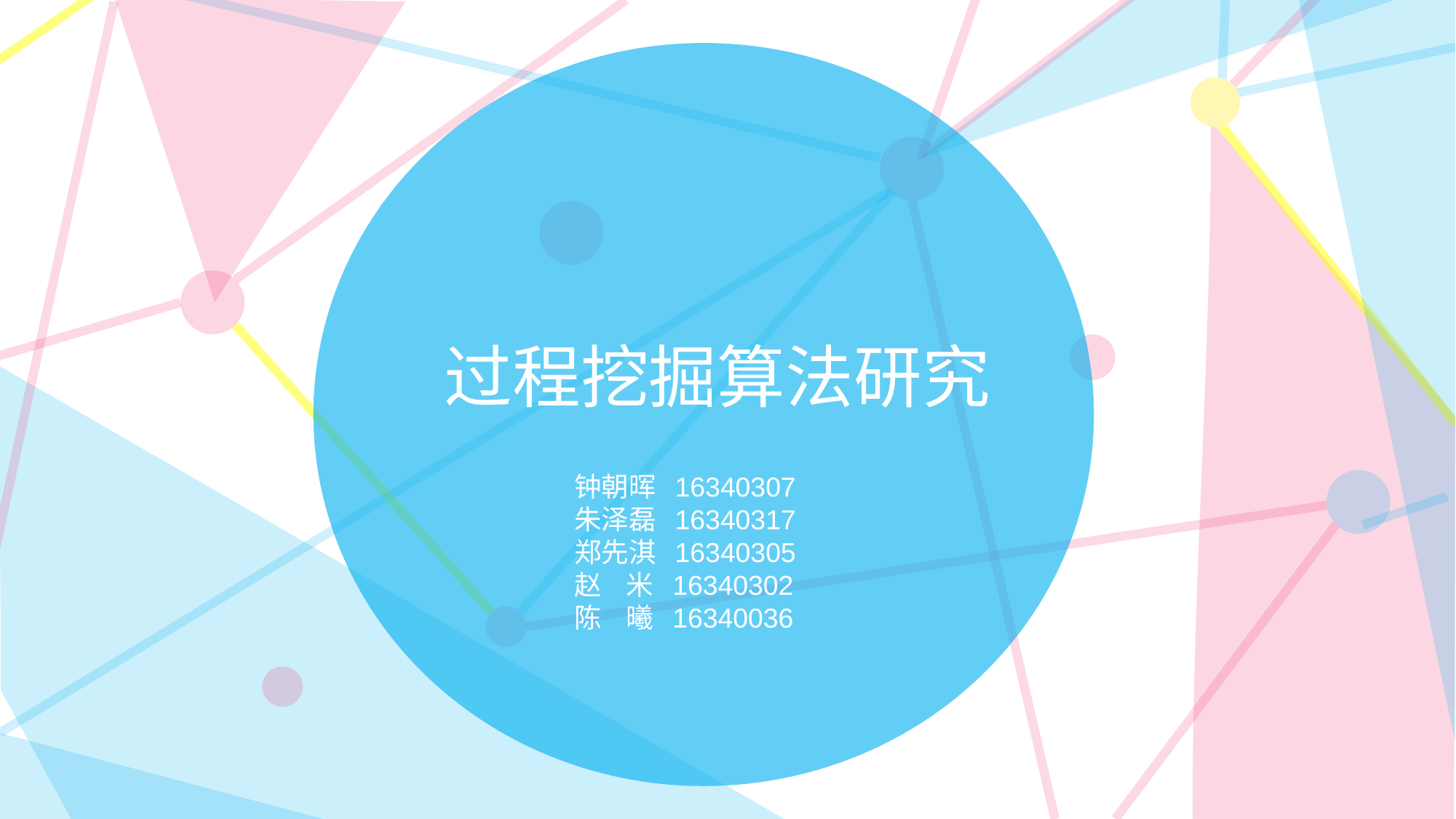

过程挖掘算法研究

钟朝晖  16340307
朱泽磊  16340317
郑先淇  16340305
赵    米  16340302
陈    曦  16340036